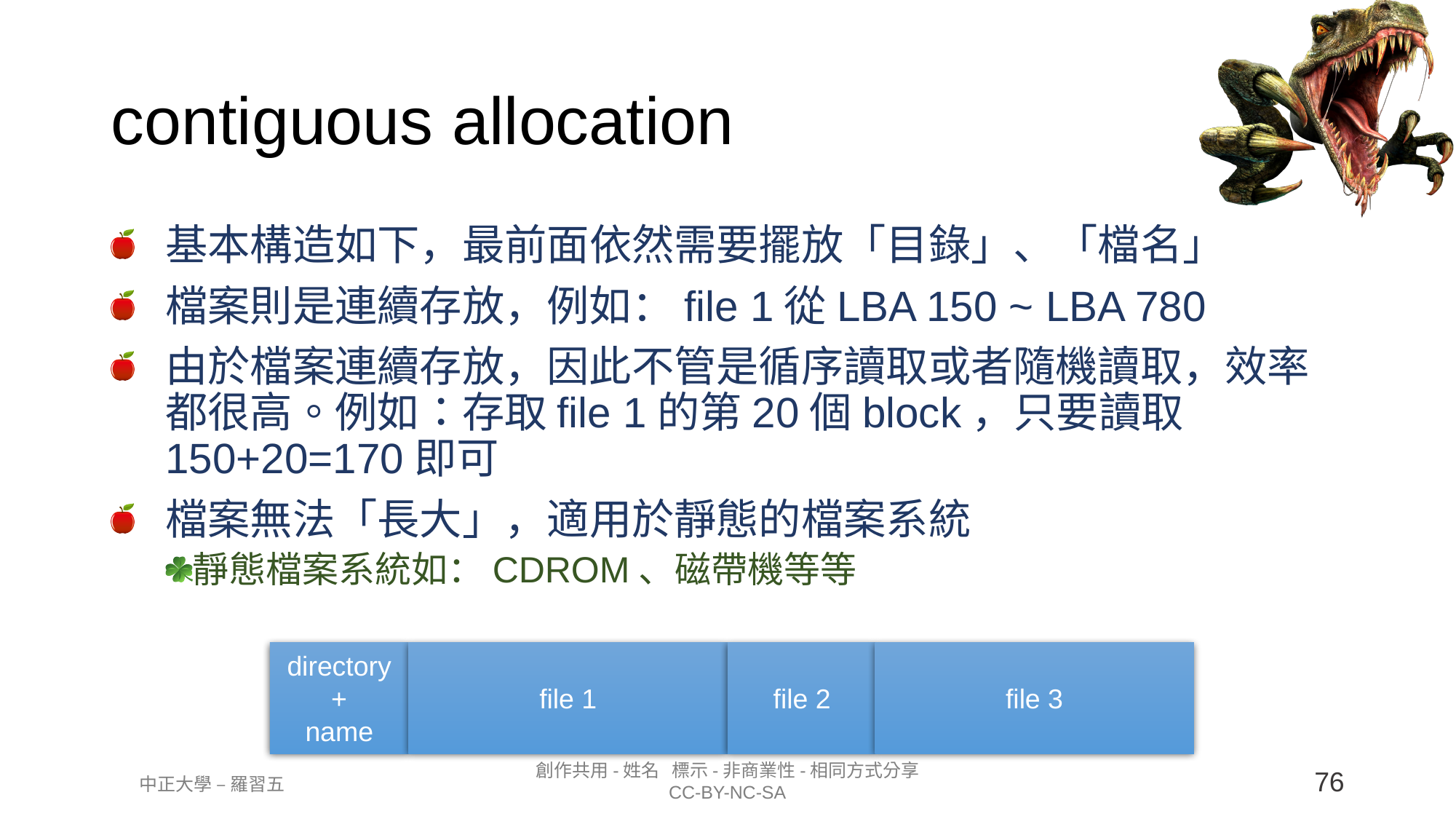

# contiguous allocation
基本構造如下，最前面依然需要擺放「目錄」、「檔名」
檔案則是連續存放，例如：file 1從LBA 150 ~ LBA 780
由於檔案連續存放，因此不管是循序讀取或者隨機讀取，效率都很高。例如：存取file 1的第20個block，只要讀取150+20=170即可
檔案無法「長大」，適用於靜態的檔案系統
靜態檔案系統如：CDROM、磁帶機等等
directory+
name
file 1
file 2
file 3